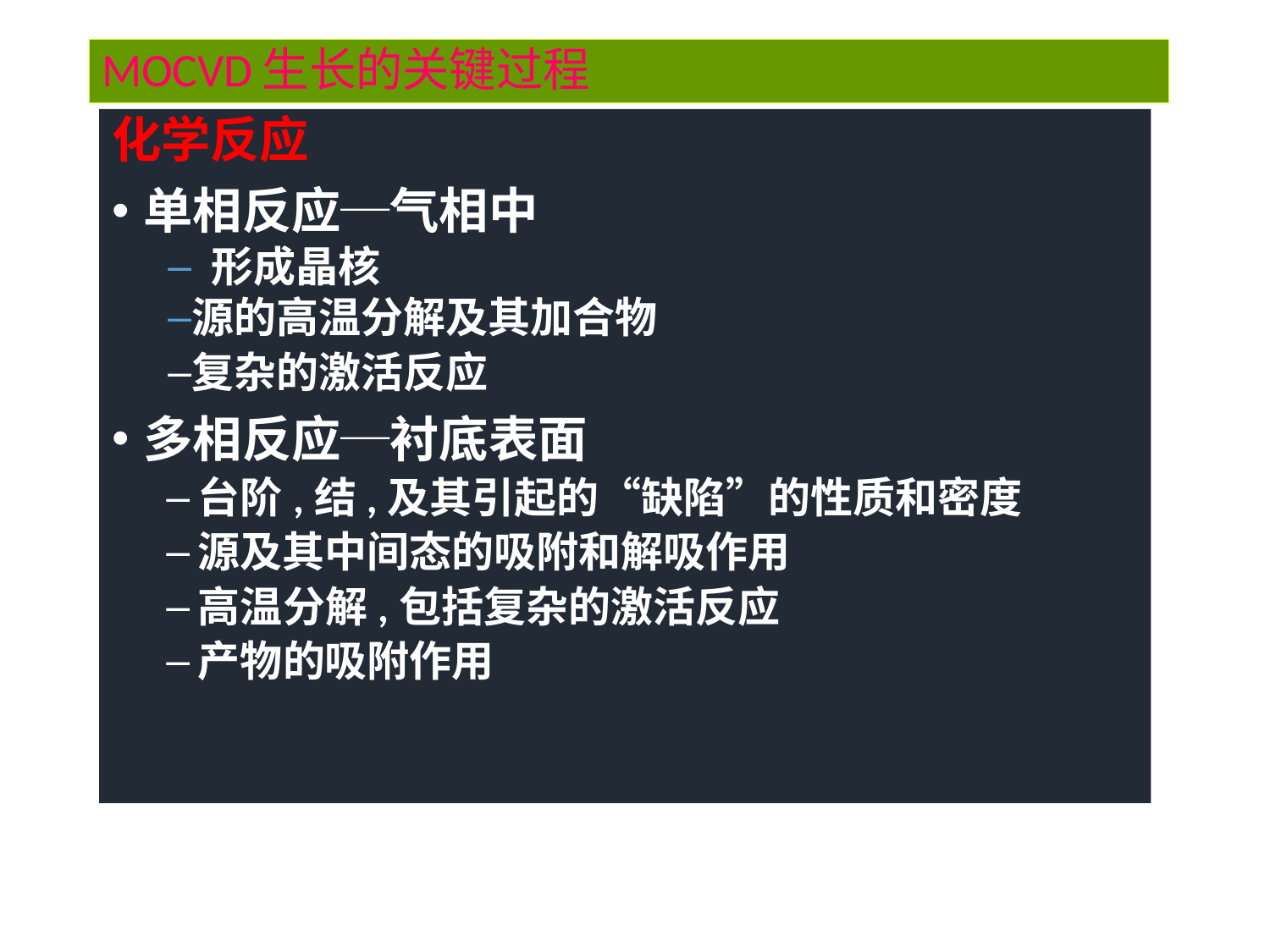

# MOCVD生长的关键过程
化学反应
单相反应─气相中
 形成晶核
源的高温分解及其加合物
复杂的激活反应
多相反应─衬底表面
台阶,结,及其引起的“缺陷”的性质和密度
源及其中间态的吸附和解吸作用
高温分解,包括复杂的激活反应
产物的吸附作用

47